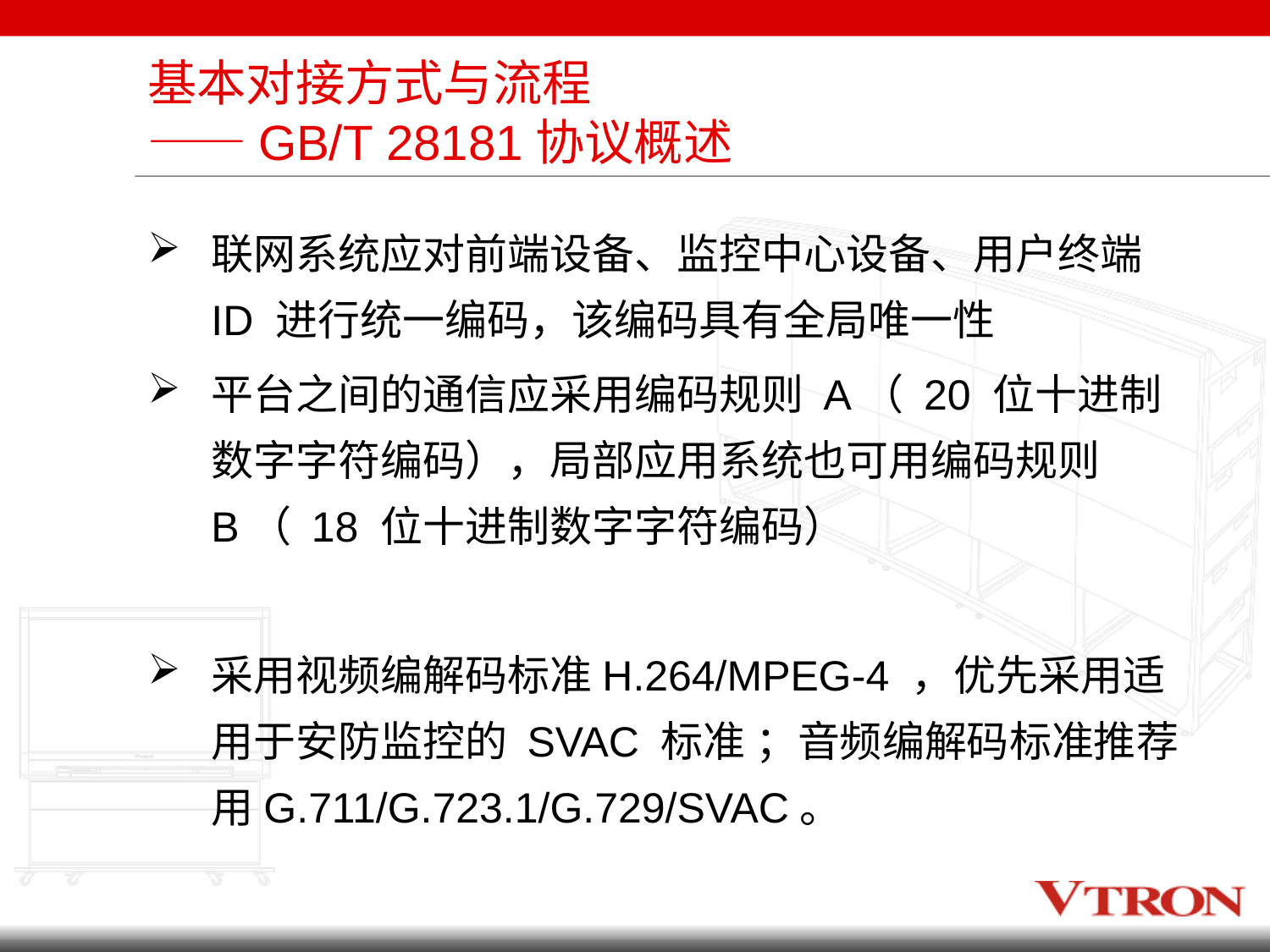

# 基本对接方式与流程 ——GB/T 28181协议概述
联网系统应对前端设备、监控中心设备、用户终端 ID 进行统一编码，该编码具有全局唯一性
平台之间的通信应采用编码规则 A（ 20 位十进制数字字符编码），局部应用系统也可用编码规则 B（ 18 位十进制数字字符编码）

采用视频编解码标准H.264/MPEG-4 ，优先采用适用于安防监控的 SVAC 标准 ；音频编解码标准推荐用G.711/G.723.1/G.729/SVAC。